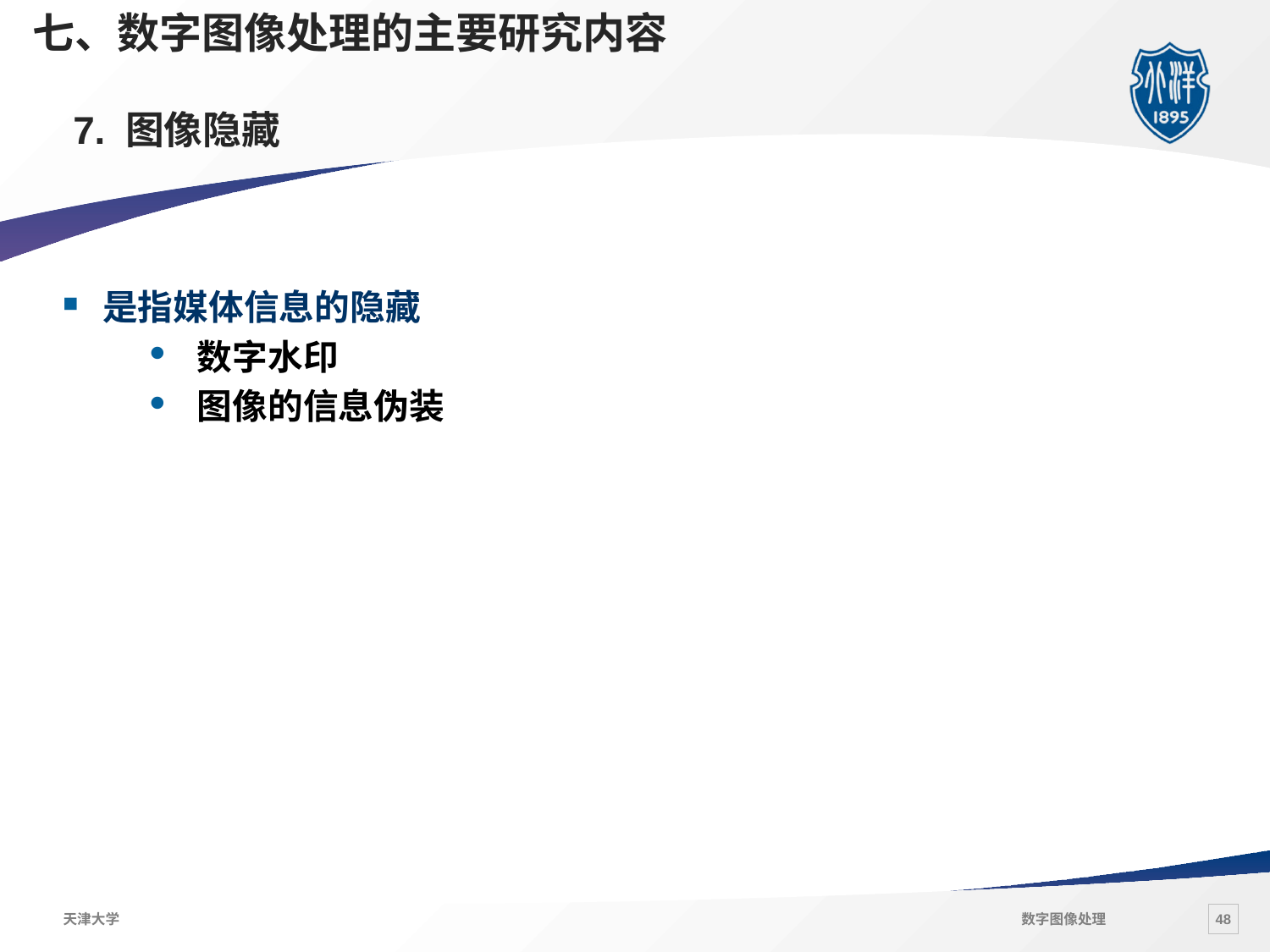

七、数字图像处理的主要研究内容
# 7. 图像隐藏

是指媒体信息的隐藏
数字水印
图像的信息伪装